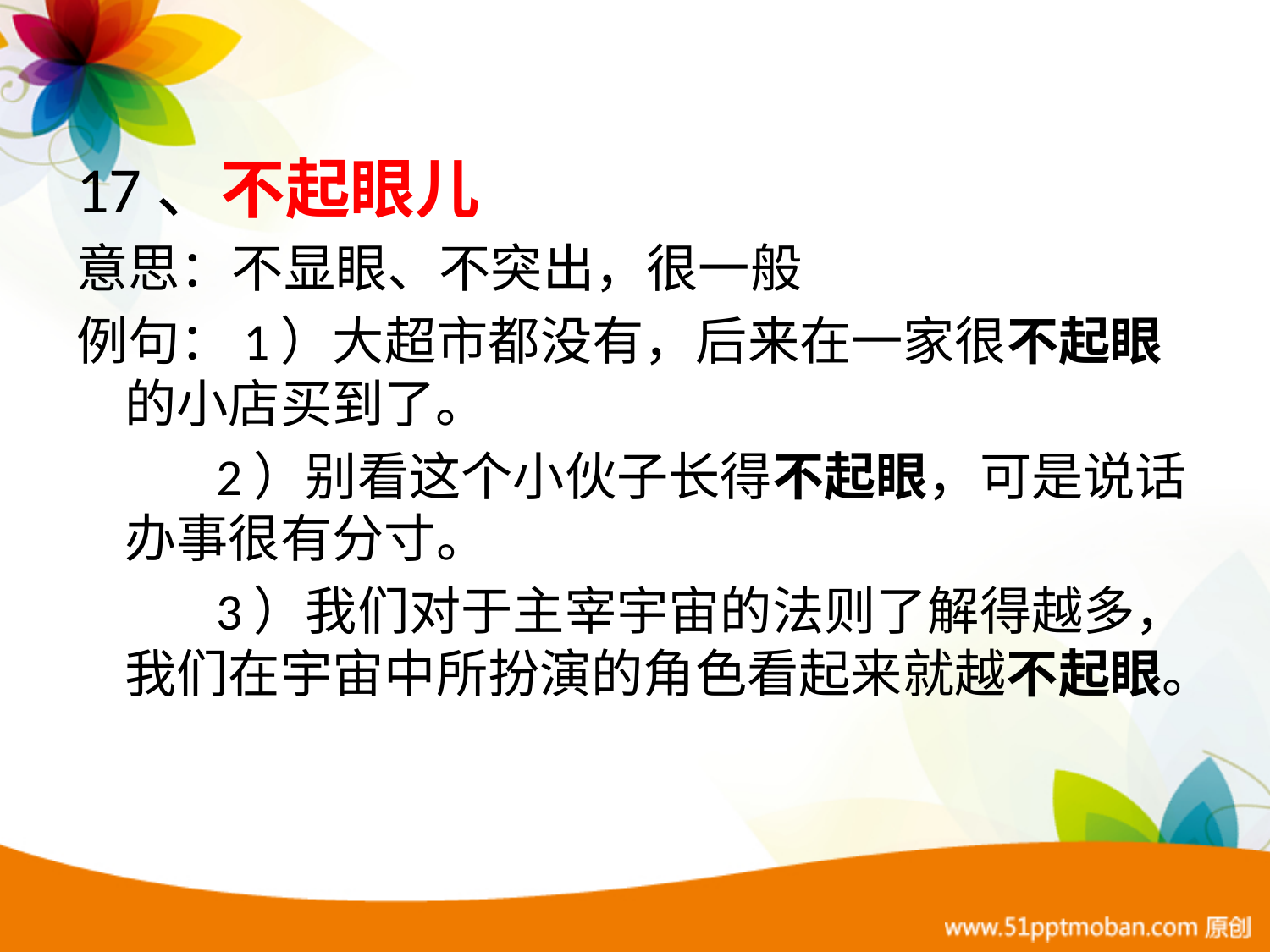

#
17、不起眼儿
意思：不显眼、不突出，很一般
例句：1）大超市都没有，后来在一家很不起眼的小店买到了。
            2）别看这个小伙子长得不起眼，可是说话办事很有分寸。
            3）我们对于主宰宇宙的法则了解得越多，我们在宇宙中所扮演的角色看起来就越不起眼。